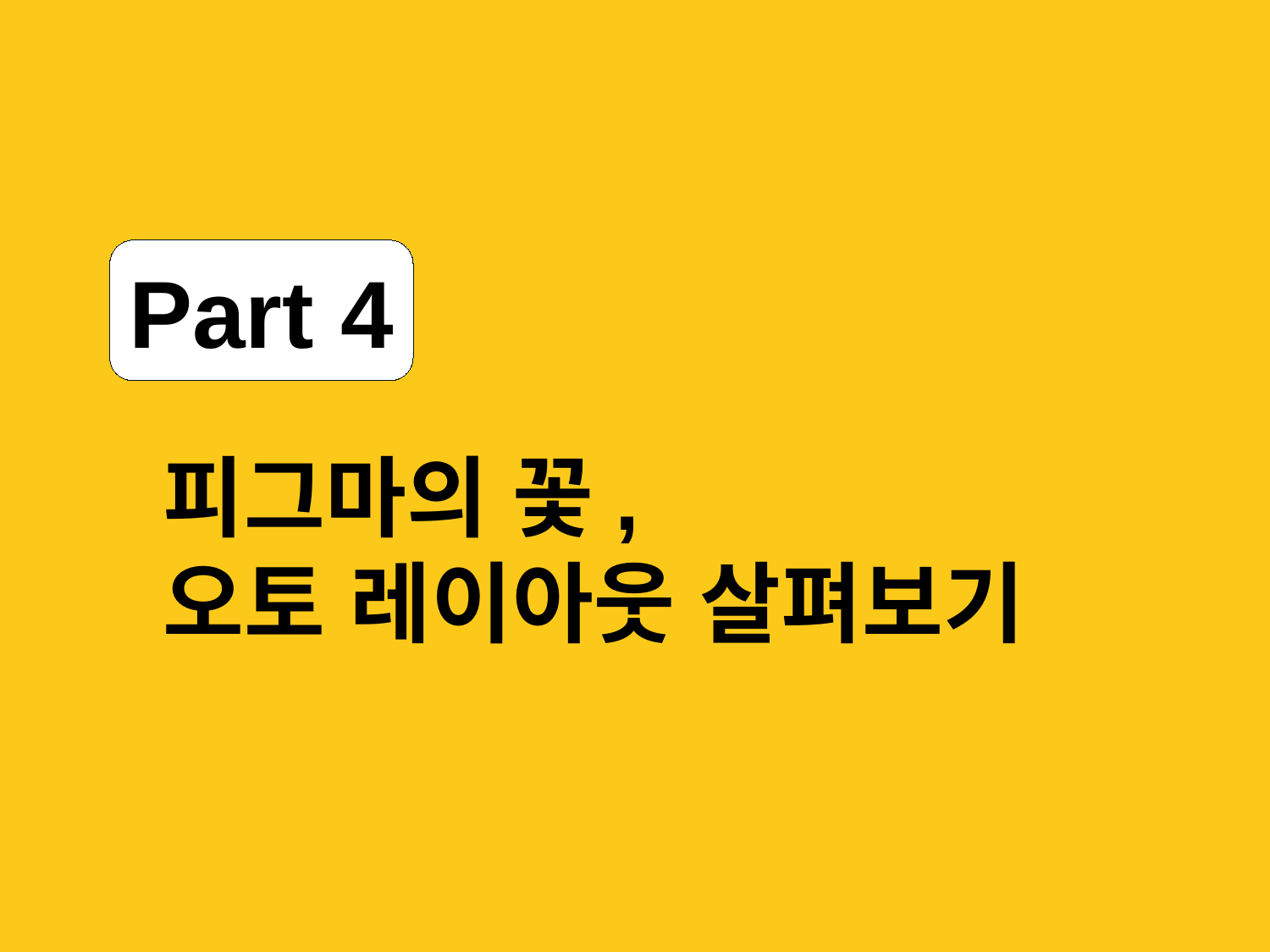

피그마의 꽃,
오토 레이아웃 살펴보기
Part 4